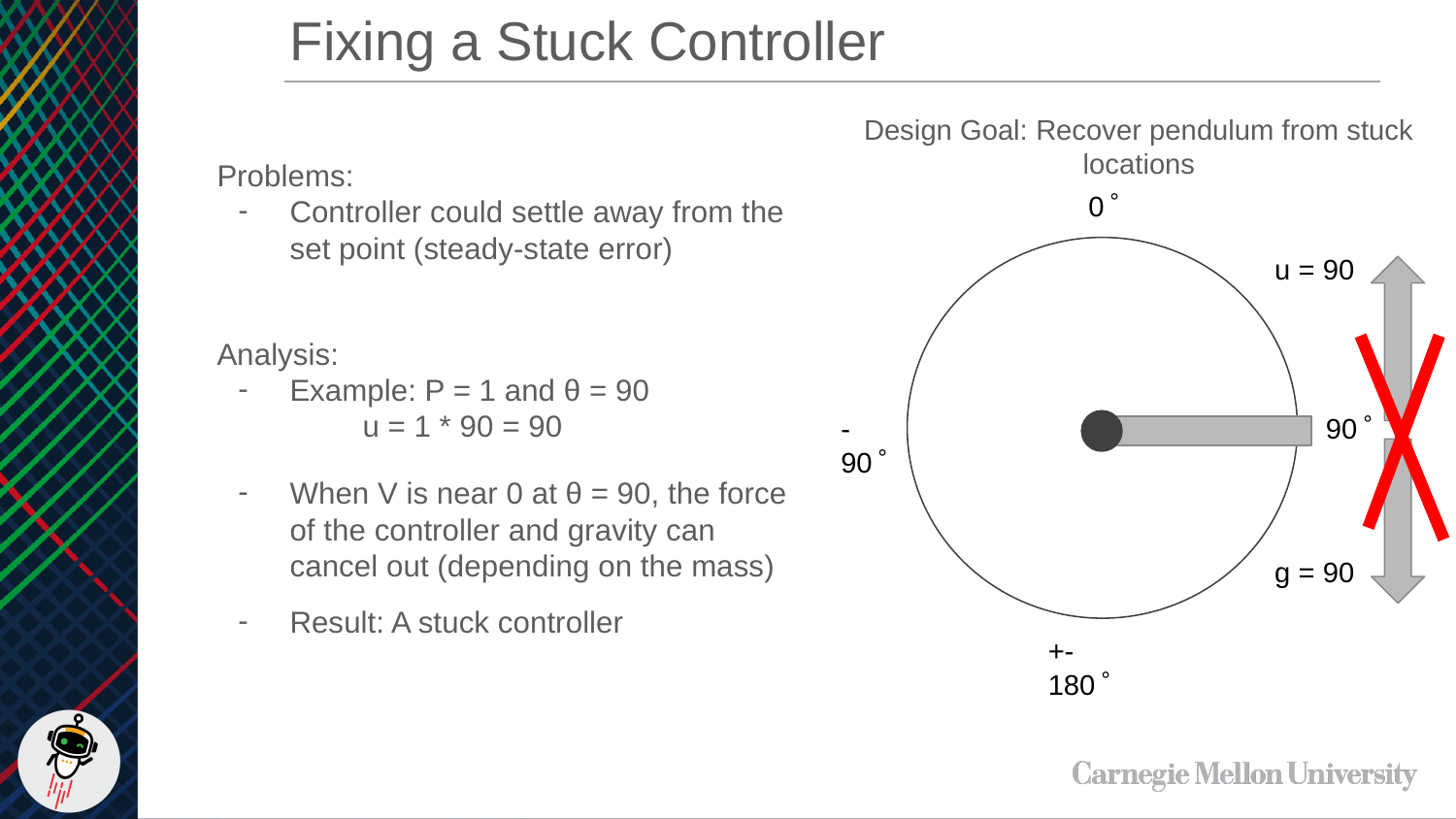

Fixing a Stuck Controller
Design Goal: Recover pendulum from stuck locations

Problems:
Controller could settle away from the set point (steady-state error)
0゜

u = 90

Analysis:
Example: P = 1 and θ = 90
u = 1 * 90 = 90
When V is near 0 at θ = 90, the force of the controller and gravity can cancel out (depending on the mass)
Result: A stuck controller
-90゜
90゜
+u

g = 90
+-180゜